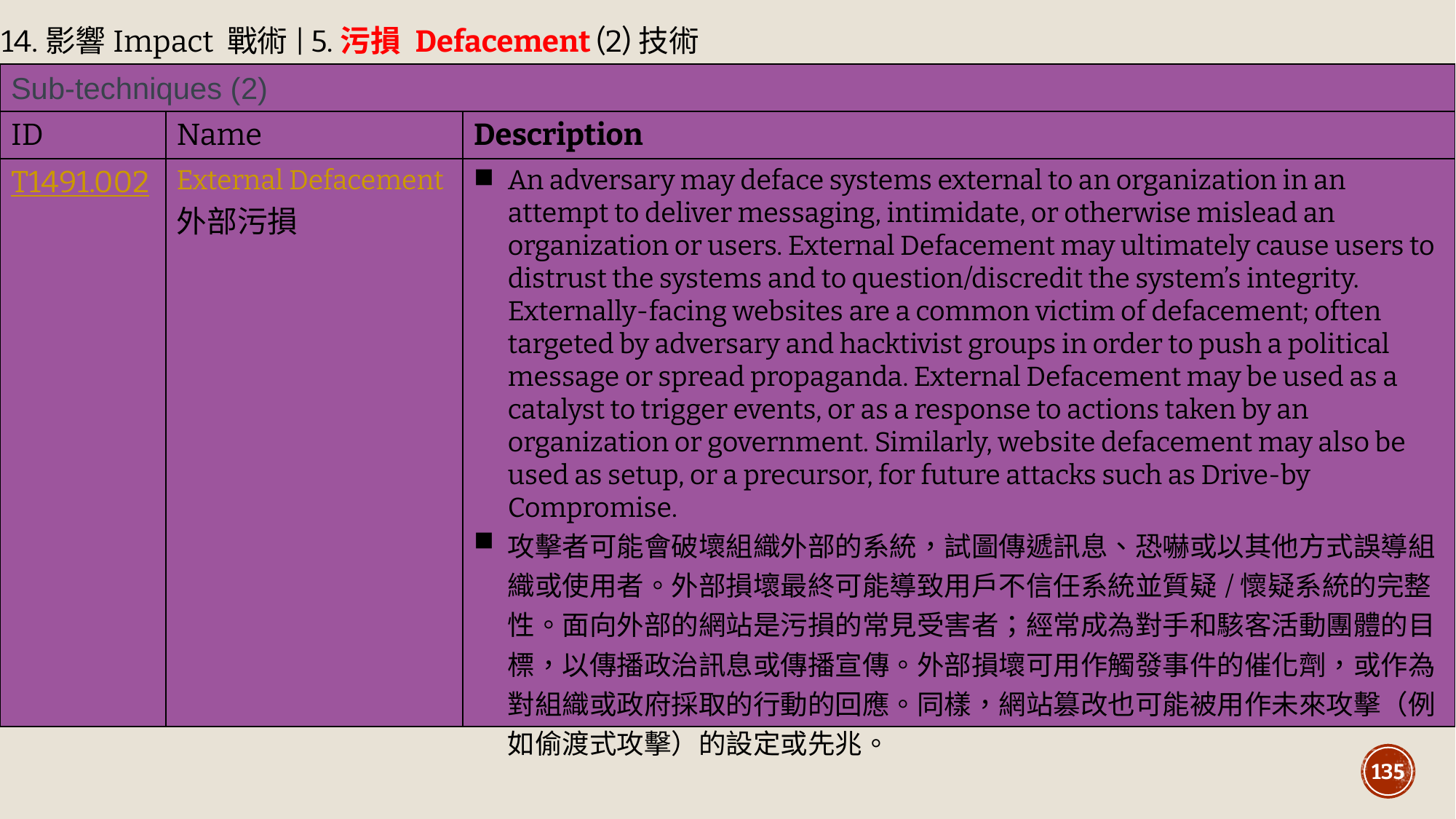

14.影響Impact 戰術| 5.污損 Defacement (2)技術
| Sub-techniques (2) |  |  |
| --- | --- | --- |
| ID | Name | Description |
| T1491.002 | External Defacement 外部污損 | An adversary may deface systems external to an organization in an attempt to deliver messaging, intimidate, or otherwise mislead an organization or users. External Defacement may ultimately cause users to distrust the systems and to question/discredit the system’s integrity. Externally-facing websites are a common victim of defacement; often targeted by adversary and hacktivist groups in order to push a political message or spread propaganda. External Defacement may be used as a catalyst to trigger events, or as a response to actions taken by an organization or government. Similarly, website defacement may also be used as setup, or a precursor, for future attacks such as Drive-by Compromise. 攻擊者可能會破壞組織外部的系統，試圖傳遞訊息、恐嚇或以其他方式誤導組織或使用者。外部損壞最終可能導致用戶不信任系統並質疑/懷疑系統的完整性。面向外部的網站是污損的常見受害者；經常成為對手和駭客活動團體的目標，以傳播政治訊息或傳播宣傳。外部損壞可用作觸發事件的催化劑，或作為對組織或政府採取的行動的回應。同樣，網站篡改也可能被用作未來攻擊（例如偷渡式攻擊）的設定或先兆。 |

135